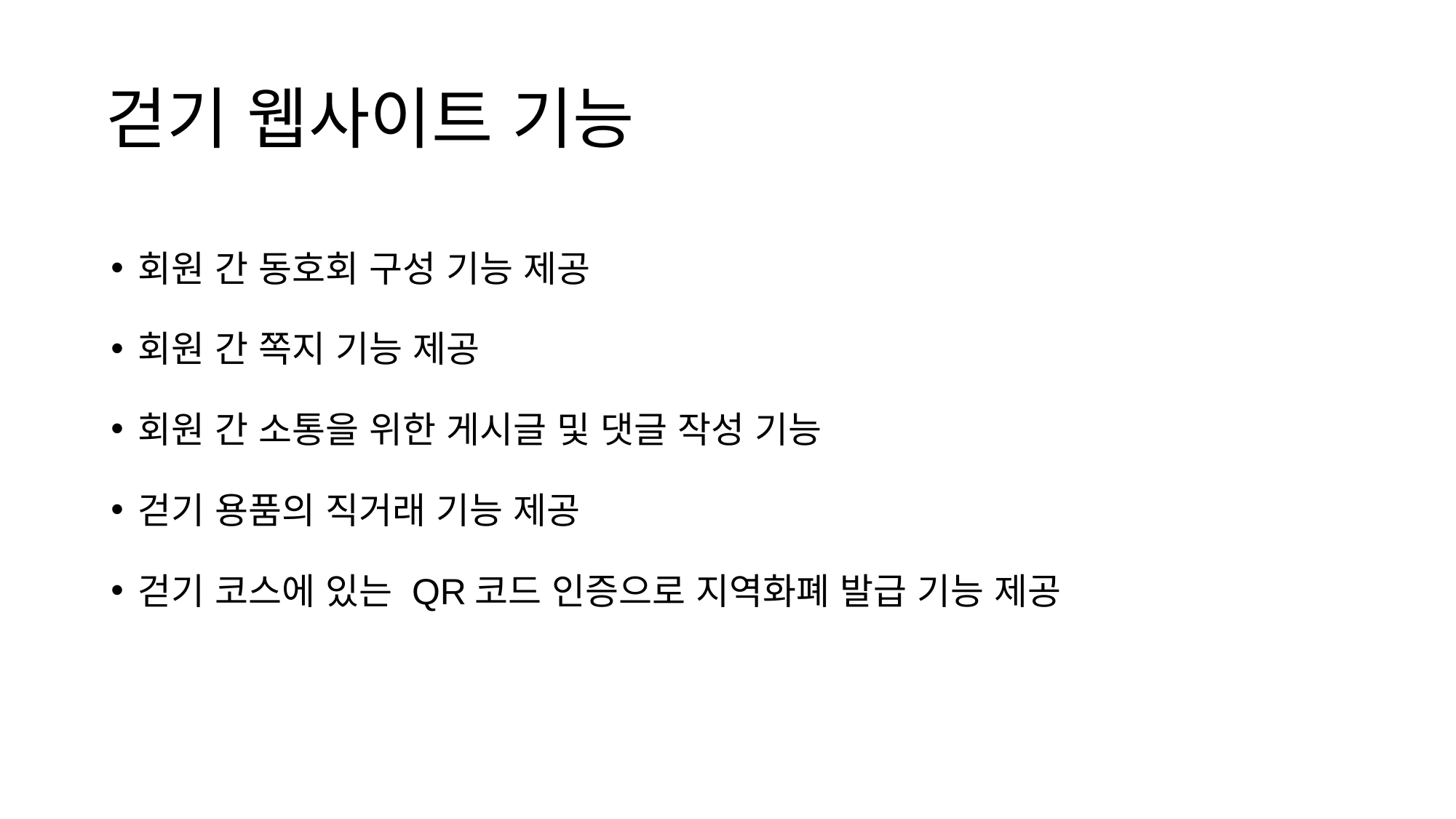

# 걷기 웹사이트 기능
회원 간 동호회 구성 기능 제공
회원 간 쪽지 기능 제공
회원 간 소통을 위한 게시글 및 댓글 작성 기능
걷기 용품의 직거래 기능 제공
걷기 코스에 있는 QR코드 인증으로 지역화폐 발급 기능 제공